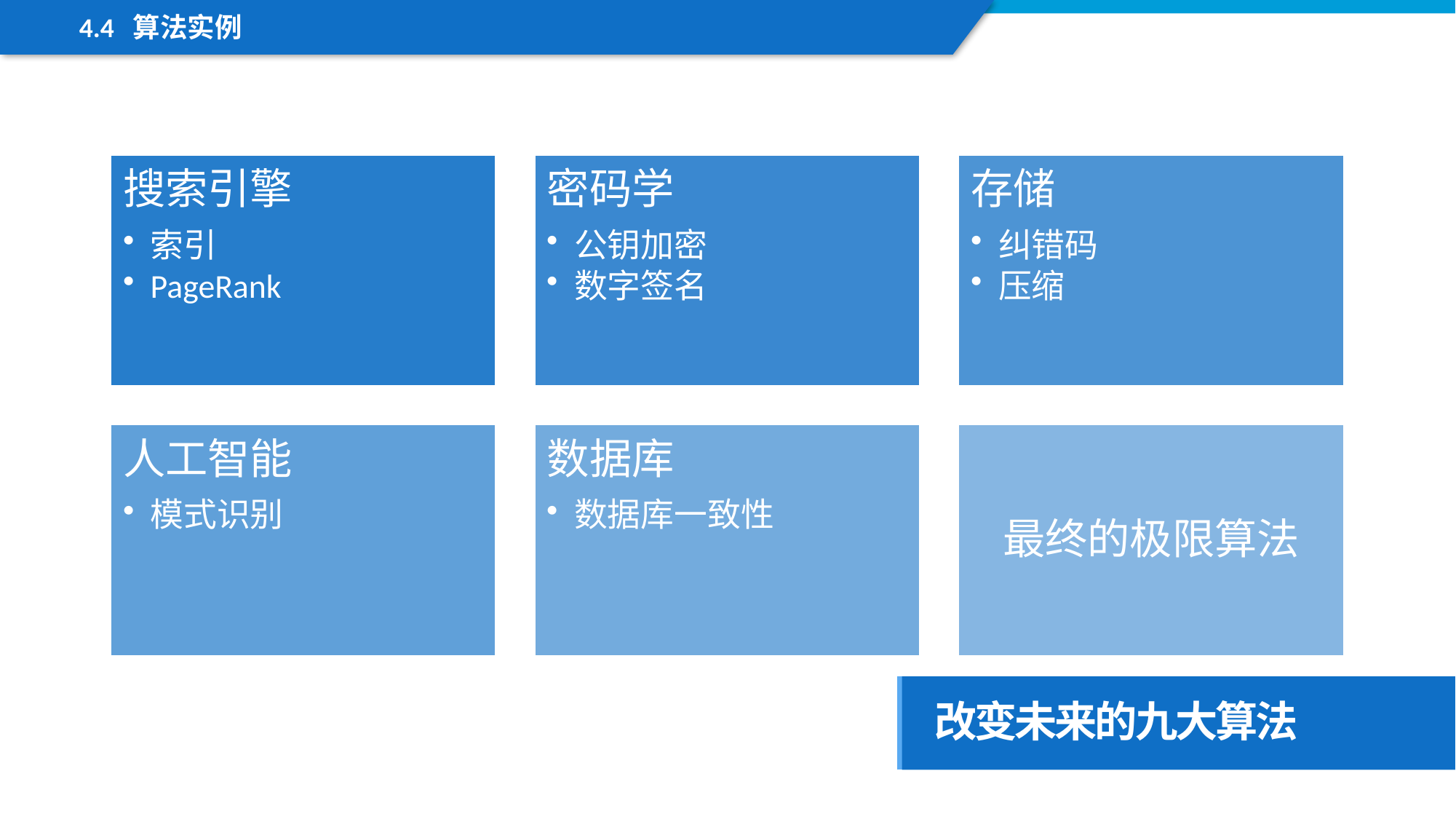

4.4  算法实例
搜索引擎
索引
PageRank
密码学
公钥加密
数字签名
存储
纠错码
压缩
人工智能
模式识别
数据库
数据库一致性
最终的极限算法
改变未来的九大算法